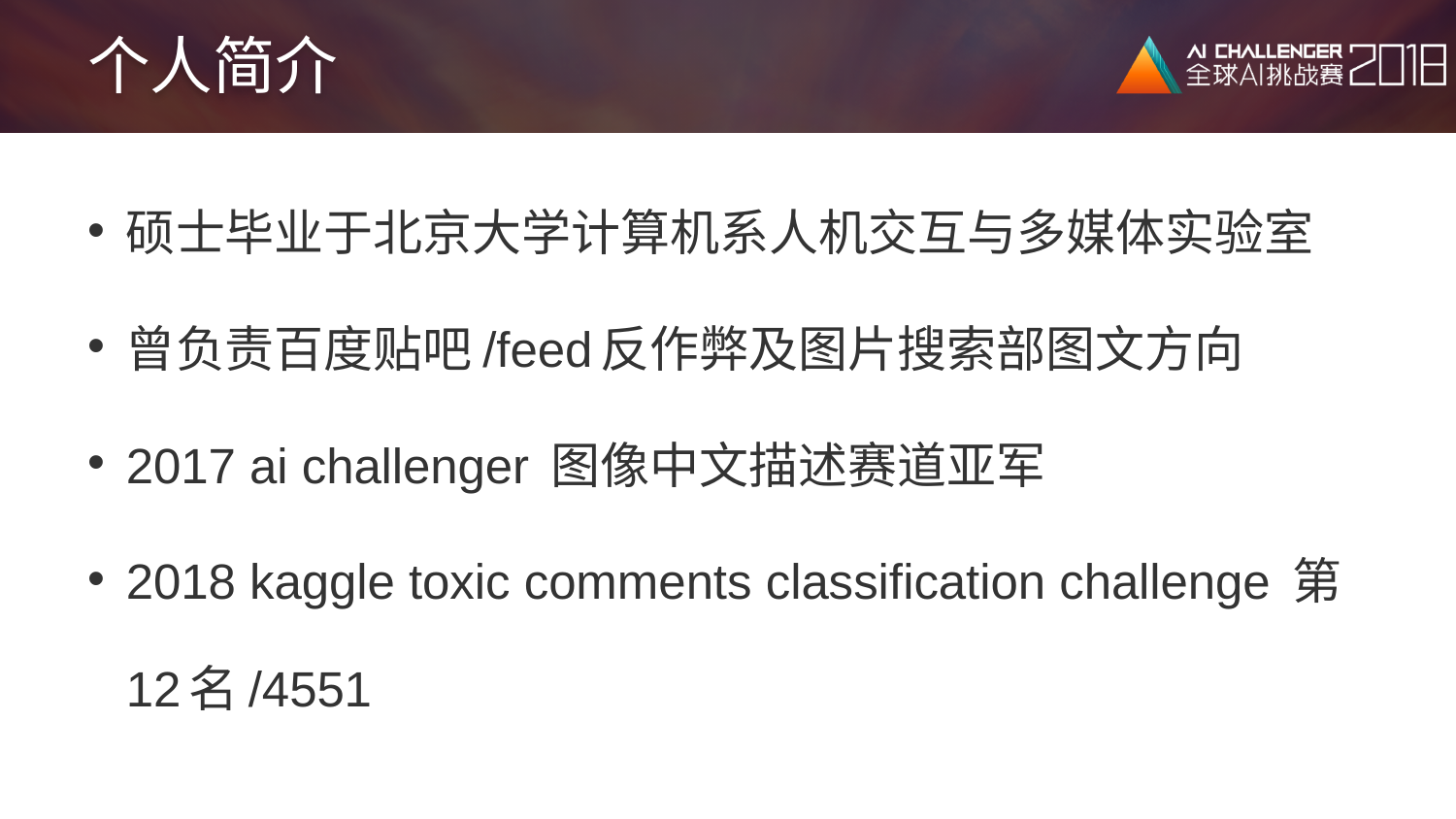

# 个人简介
硕士毕业于北京大学计算机系人机交互与多媒体实验室
曾负责百度贴吧/feed反作弊及图片搜索部图文方向
2017 ai challenger 图像中文描述赛道亚军
2018 kaggle toxic comments classification challenge 第12名/4551